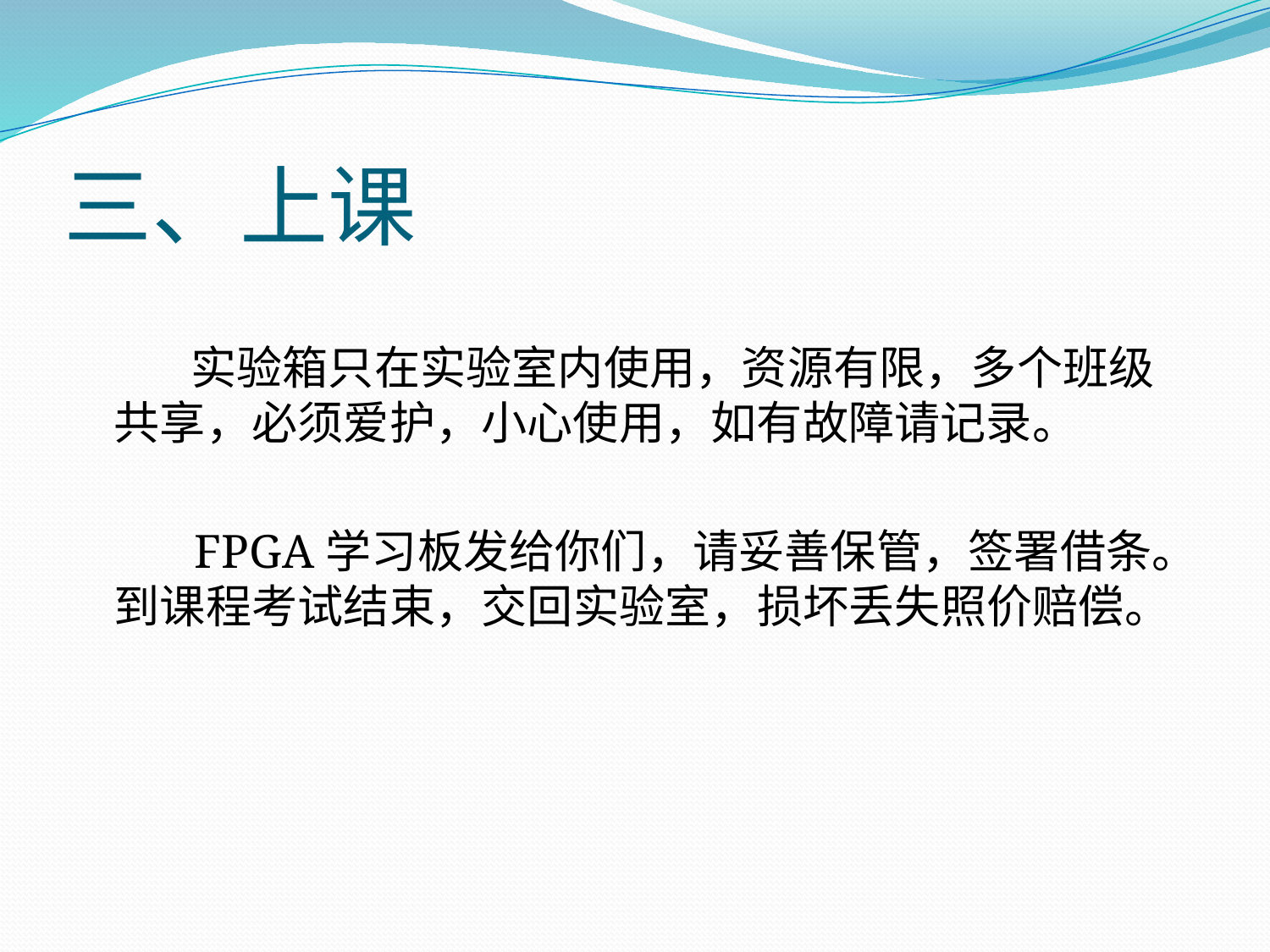

# 三、上课

          实验箱只在实验室内使用，资源有限，多个班级共享，必须爱护，小心使用，如有故障请记录。

          FPGA学习板发给你们，请妥善保管，签署借条。到课程考试结束，交回实验室，损坏丢失照价赔偿。